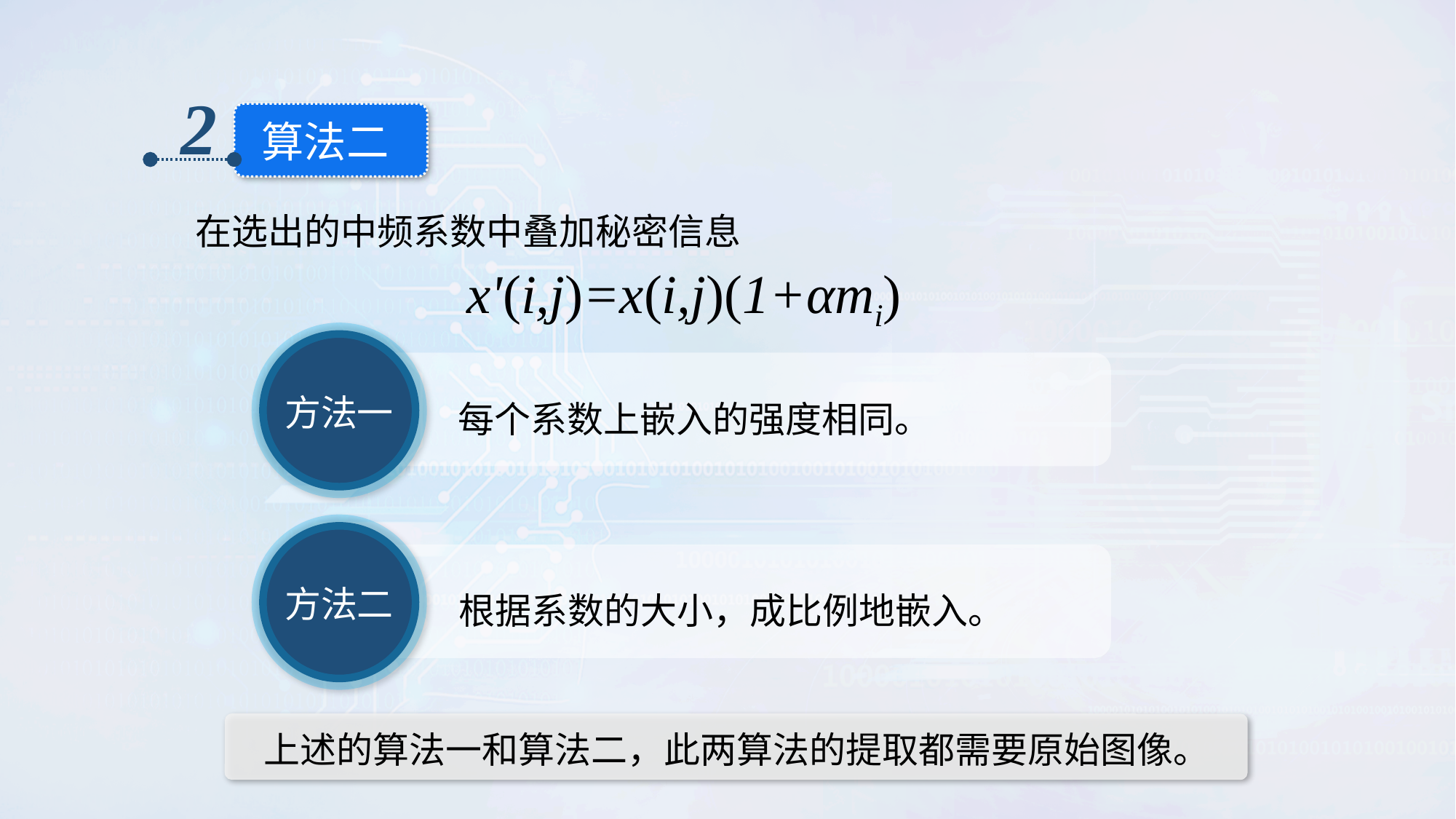

2

算法二
在选出的中频系数中叠加秘密信息
x'(i,j)=x(i,j)(1+αmi)

方法一

每个系数上嵌入的强度相同。

方法二

根据系数的大小，成比例地嵌入。

上述的算法一和算法二，此两算法的提取都需要原始图像。